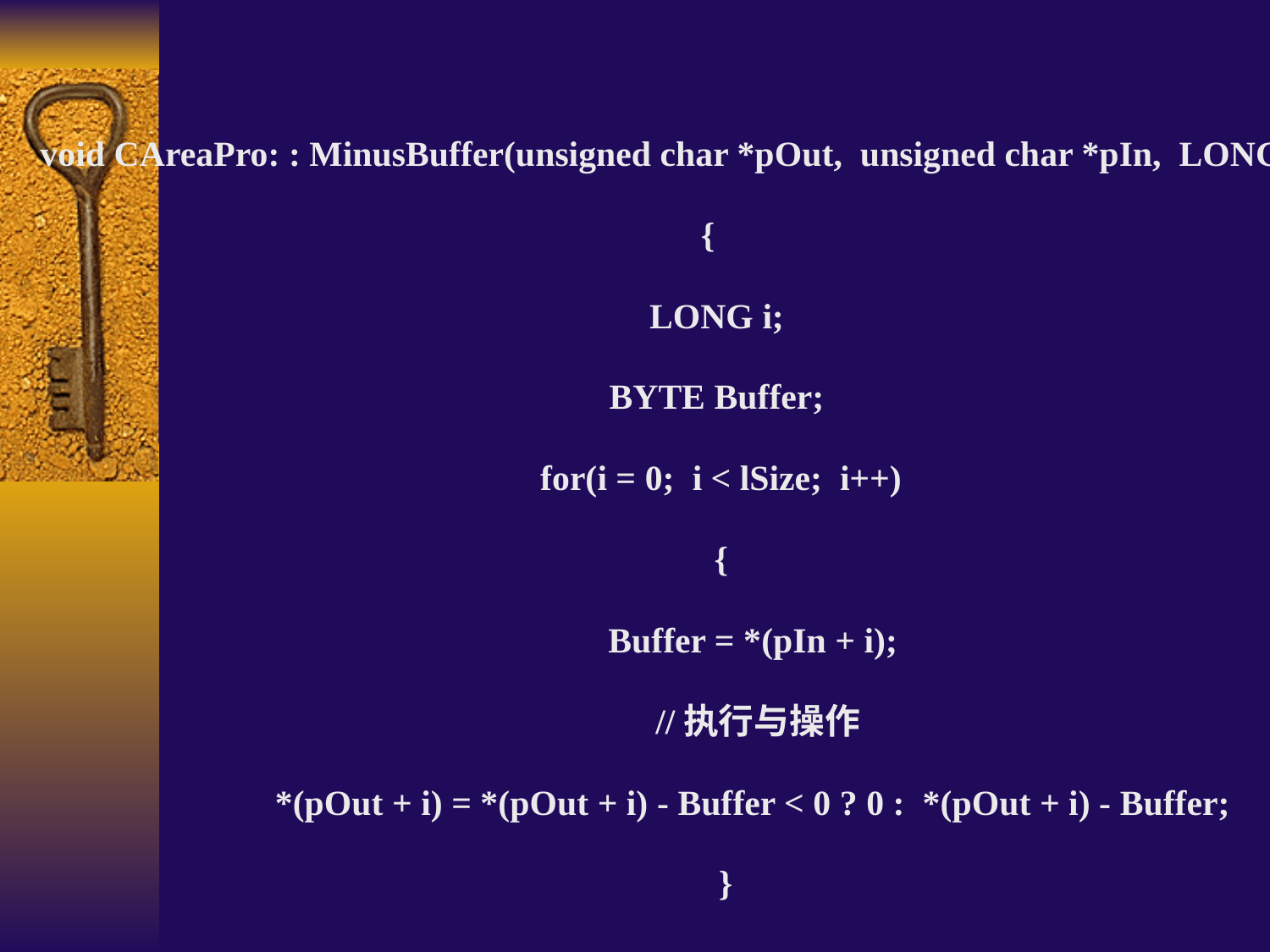

void CAreaPro: : MinusBuffer(unsigned char *pOut,  unsigned char *pIn,  LONG lSize)
{
   LONG i;
   BYTE Buffer;
   for(i = 0;  i < lSize;  i++)
   {
    Buffer = *(pIn + i);
    //执行与操作
    *(pOut + i) = *(pOut + i) - Buffer < 0 ? 0 :  *(pOut + i) - Buffer;
    }
}